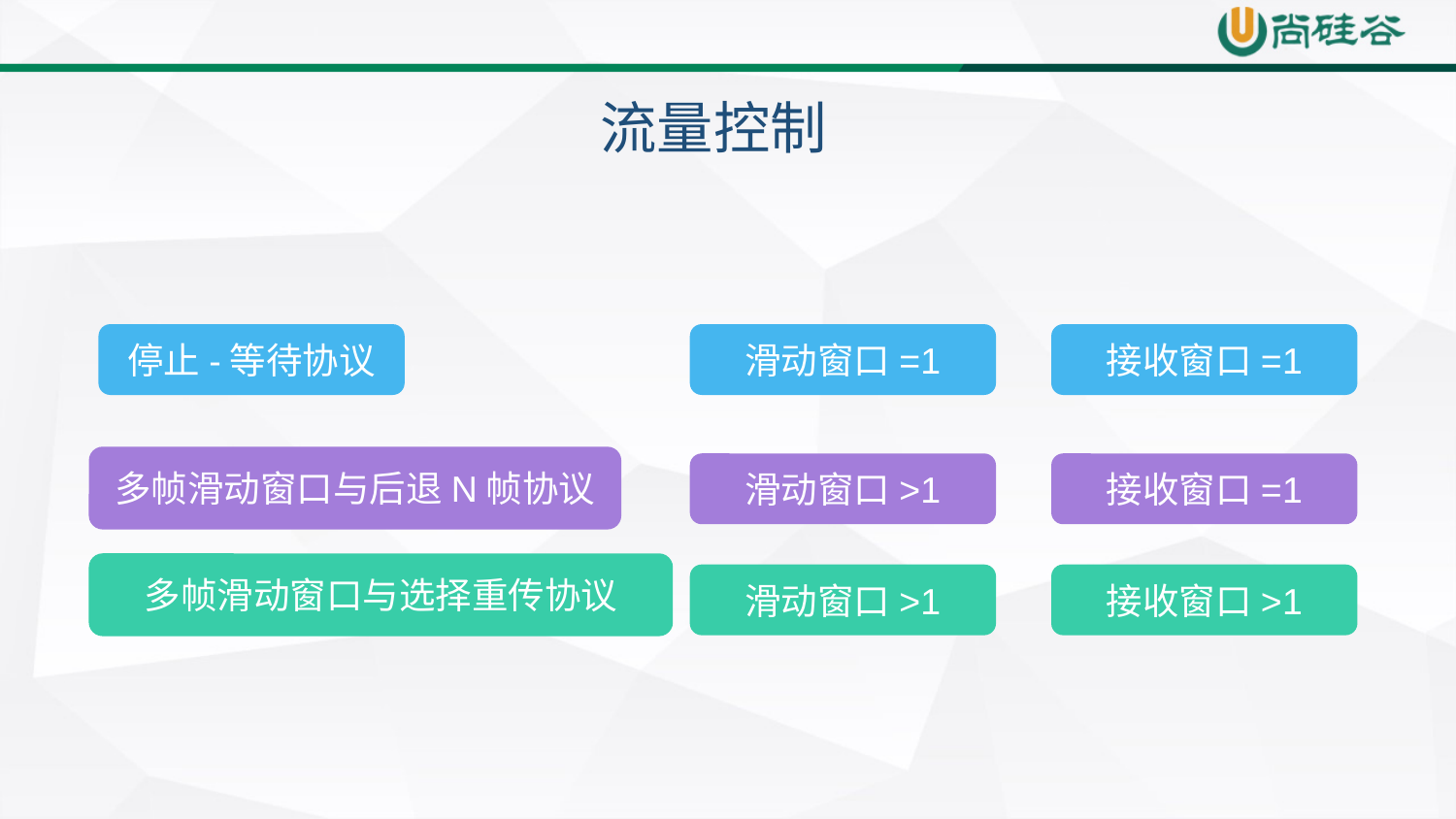

流量控制
接收窗口=1
停止-等待协议
滑动窗口=1
多帧滑动窗口与后退N帧协议
接收窗口=1
滑动窗口>1
多帧滑动窗口与选择重传协议
接收窗口>1
滑动窗口>1